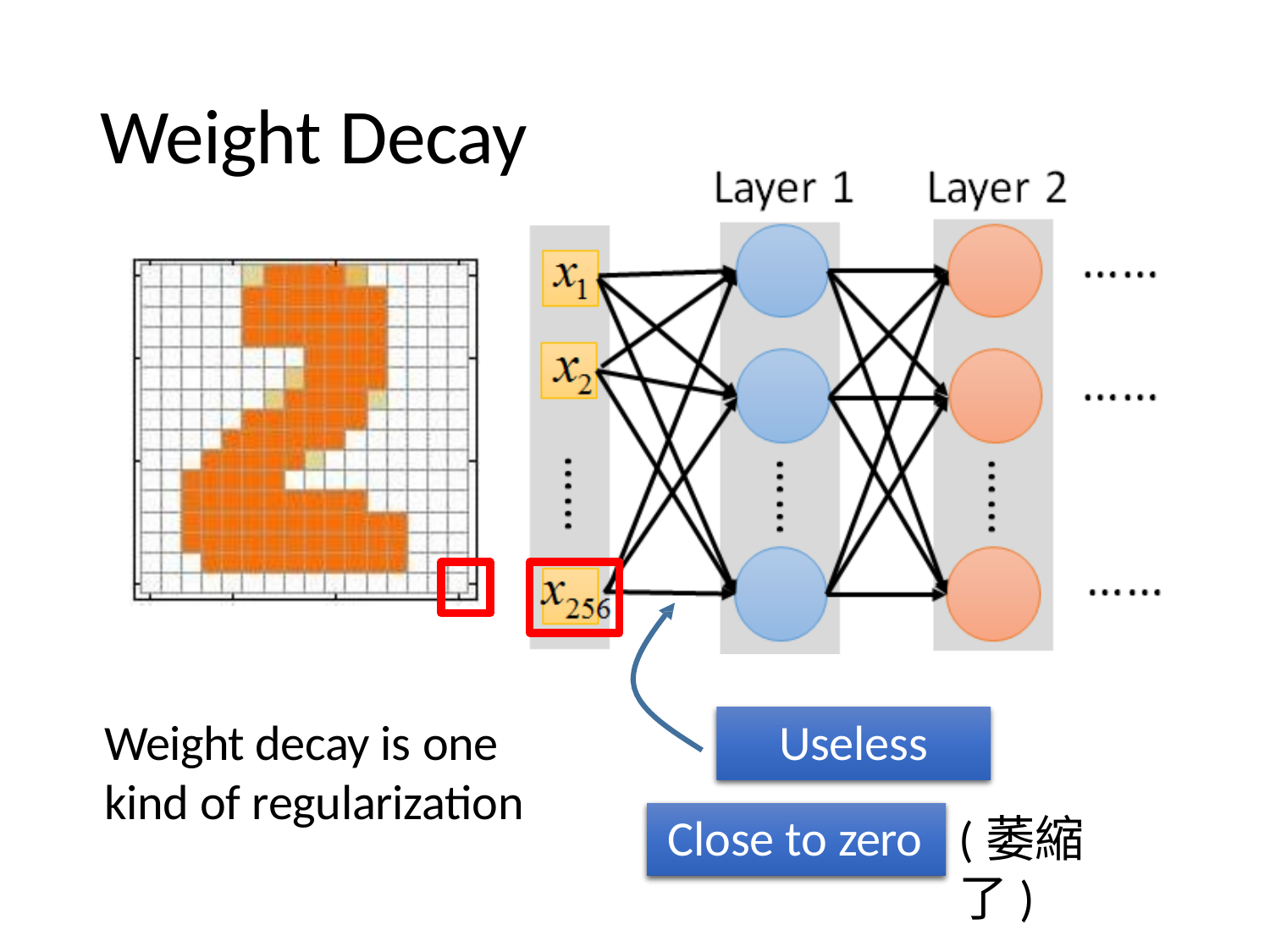

# Weight Decay

Weight decay is one
kind of regularization
Useless

Close to zero
(萎縮了)